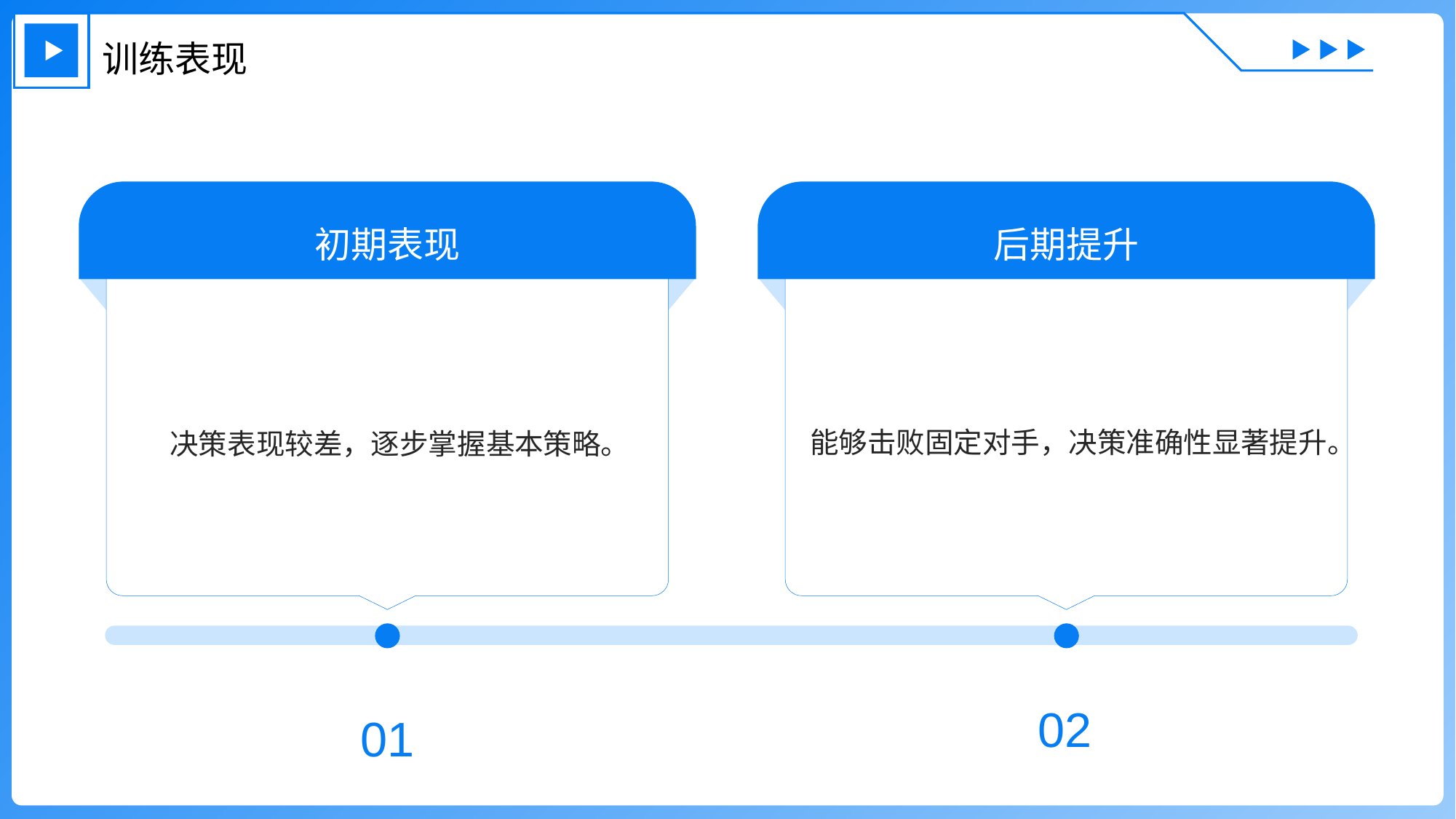

训练表现

初期表现
后期提升

能够击败固定对手，决策准确性显著提升。
决策表现较差，逐步掌握基本策略。

02
01